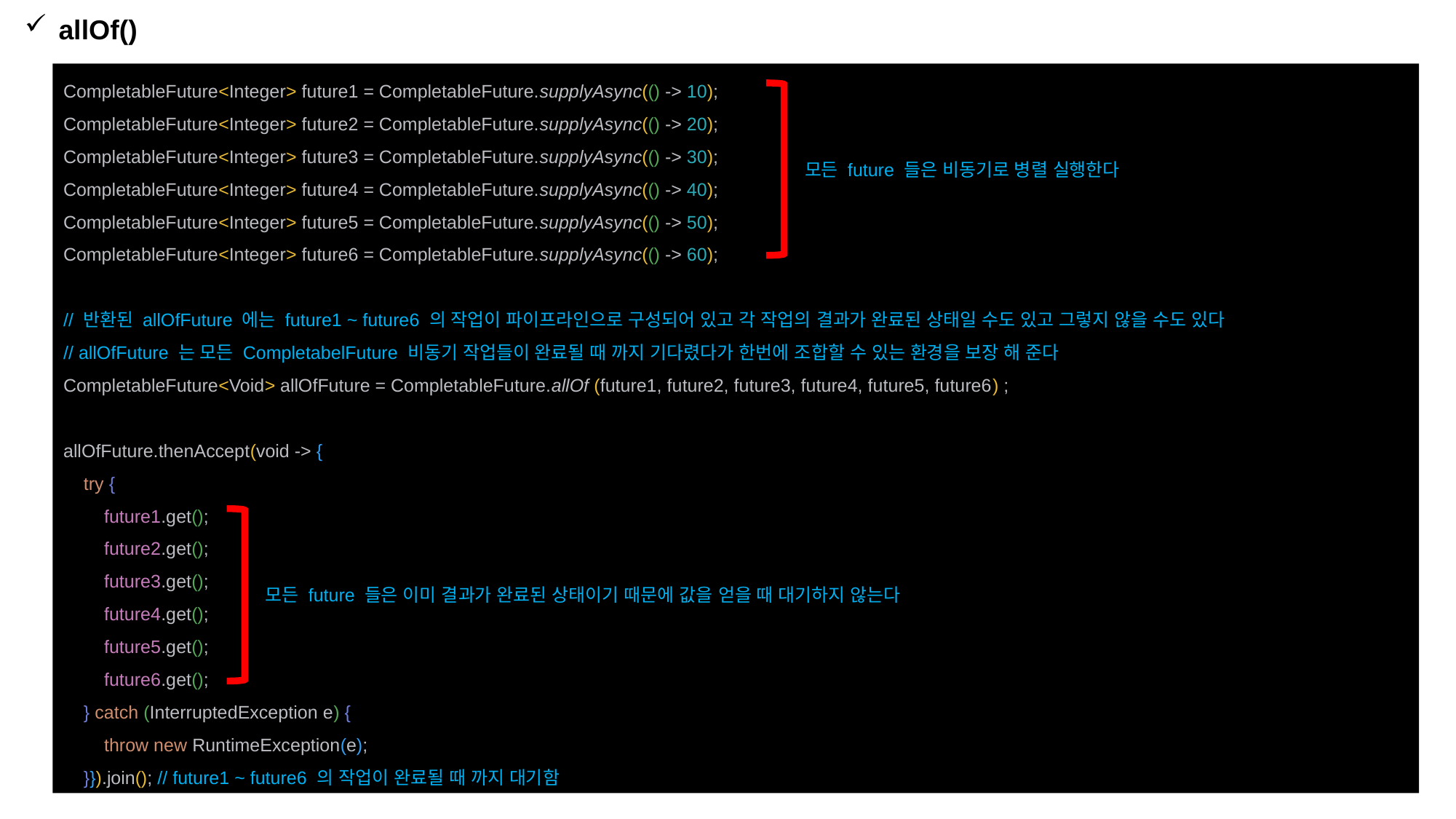

allOf()
CompletableFuture<Integer> future1 = CompletableFuture.supplyAsync(() -> 10);
CompletableFuture<Integer> future2 = CompletableFuture.supplyAsync(() -> 20);
CompletableFuture<Integer> future3 = CompletableFuture.supplyAsync(() -> 30);
CompletableFuture<Integer> future4 = CompletableFuture.supplyAsync(() -> 40);
CompletableFuture<Integer> future5 = CompletableFuture.supplyAsync(() -> 50);
CompletableFuture<Integer> future6 = CompletableFuture.supplyAsync(() -> 60);
// 반환된 allOfFuture 에는 future1 ~ future6 의 작업이 파이프라인으로 구성되어 있고 각 작업의 결과가 완료된 상태일 수도 있고 그렇지 않을 수도 있다
// allOfFuture 는 모든 CompletabelFuture 비동기 작업들이 완료될 때 까지 기다렸다가 한번에 조합할 수 있는 환경을 보장 해 준다
CompletableFuture<Void> allOfFuture = CompletableFuture.allOf (future1, future2, future3, future4, future5, future6) ;
allOfFuture.thenAccept(void -> {
    try {
        future1.get();
        future2.get();
        future3.get();
        future4.get();
        future5.get();
        future6.get();
    } catch (InterruptedException e) {
        throw new RuntimeException(e);
    }}).join(); // future1 ~ future6 의 작업이 완료될 때 까지 대기함

모든 future 들은 비동기로 병렬 실행한다

모든 future 들은 이미 결과가 완료된 상태이기 때문에 값을 얻을 때 대기하지 않는다